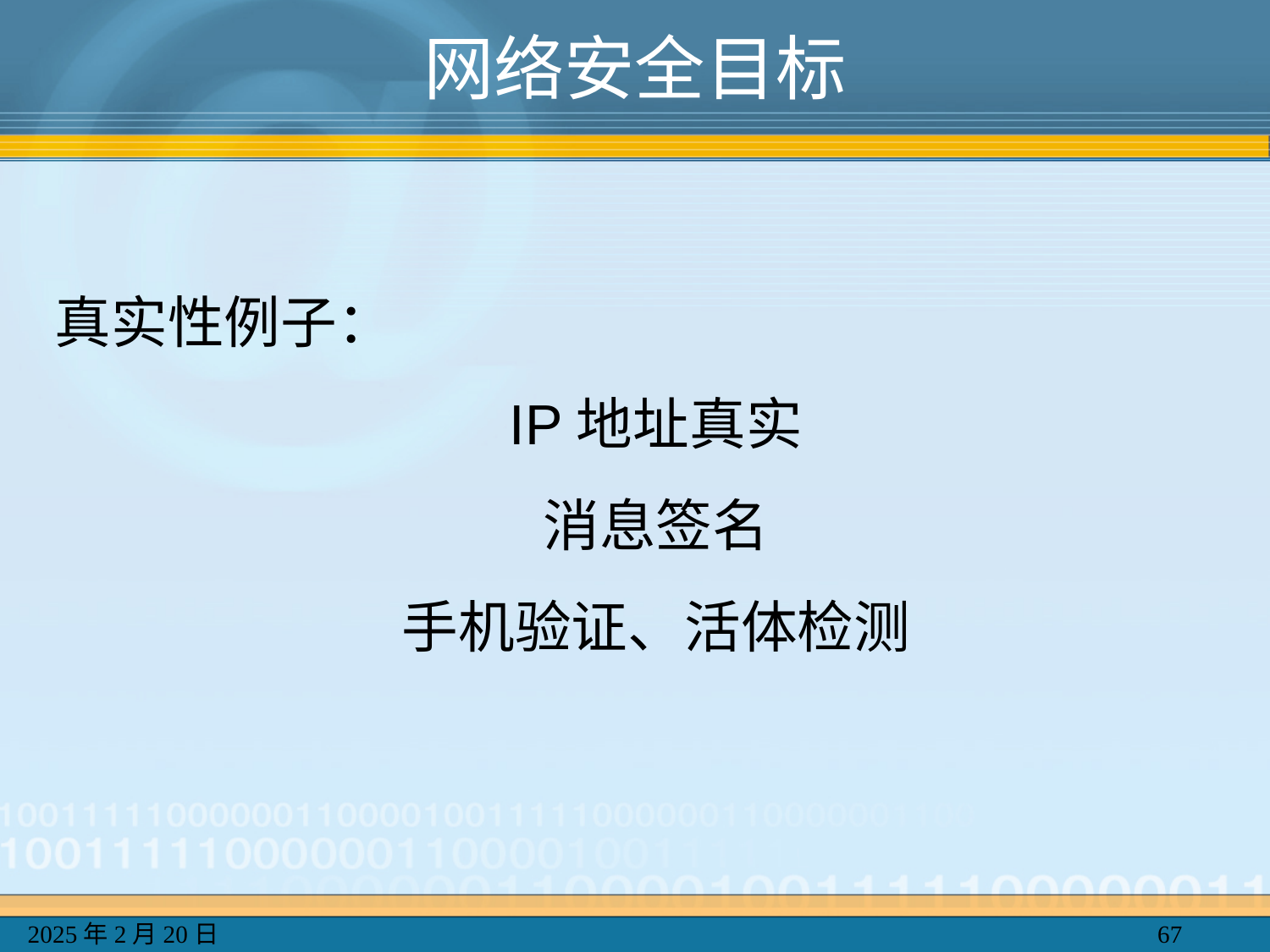

# 网络安全目标

真实性例子：
IP地址真实
消息签名
手机验证、活体检测

2025年2月20日
67